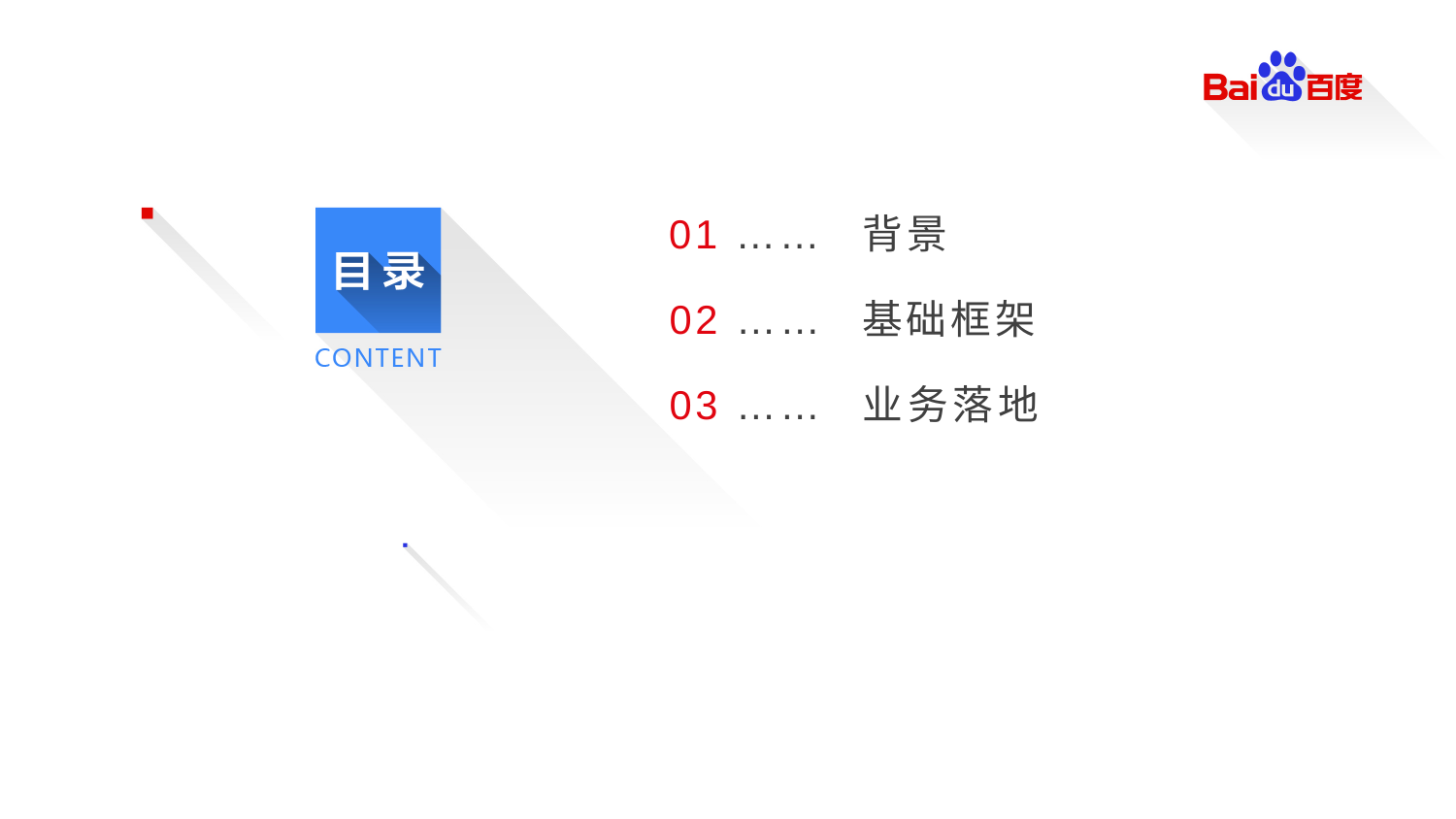

01 ……  背景
02 ……  基础框架
03 ……  业务落地